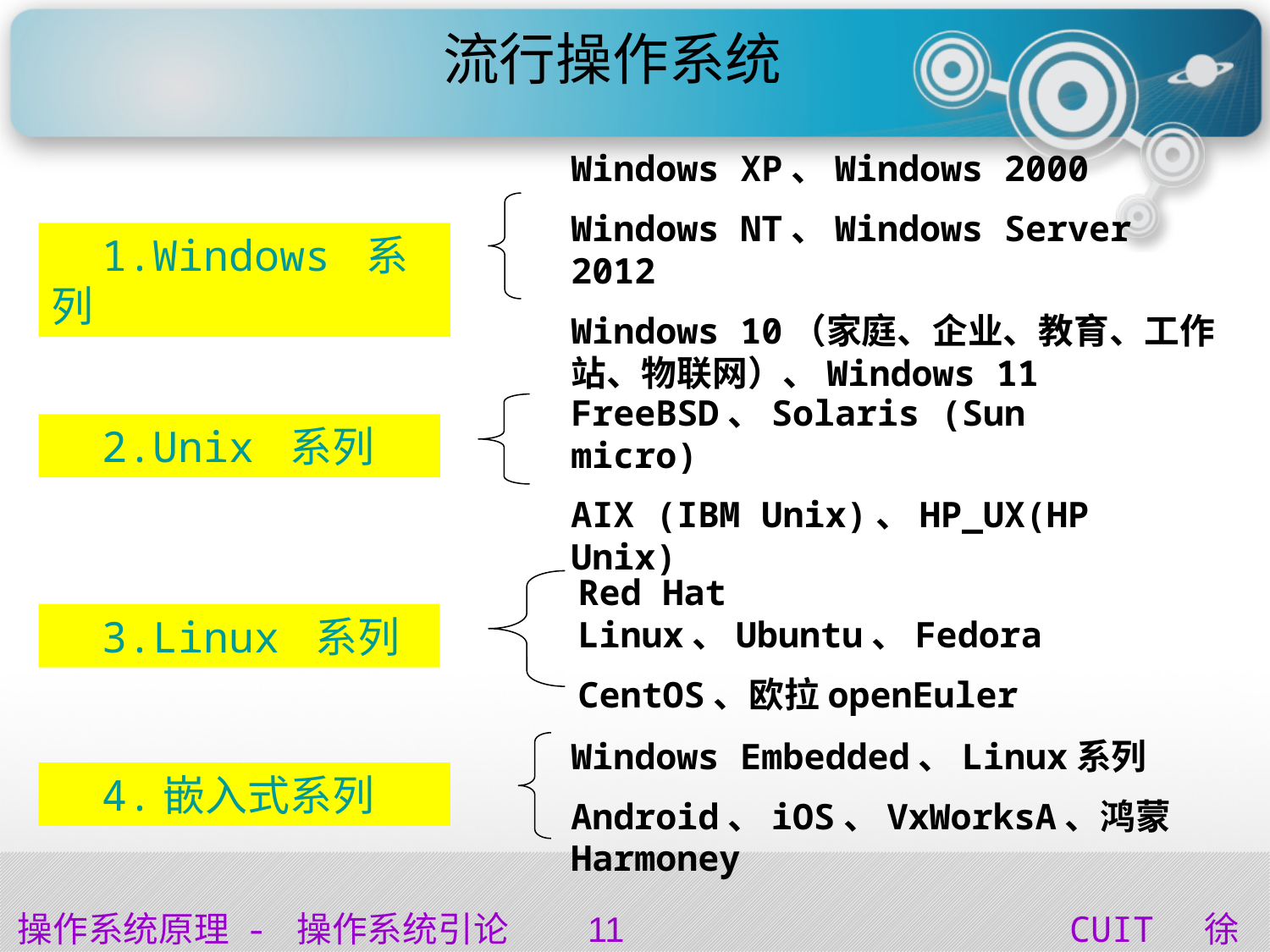

# 流行操作系统
Windows XP、Windows 2000
Windows NT、Windows Server 2012
Windows 10（家庭、企业、教育、工作站、物联网）、Windows 11

  1.Windows 系列
FreeBSD、Solaris (Sun micro)
AIX (IBM Unix)、HP_UX(HP Unix)

  2.Unix 系列
Red Hat Linux、Ubuntu、Fedora
CentOS、欧拉openEuler

  3.Linux 系列

Windows Embedded、Linux系列
Android、iOS、VxWorksA、鸿蒙Harmoney
  4.嵌入式系列